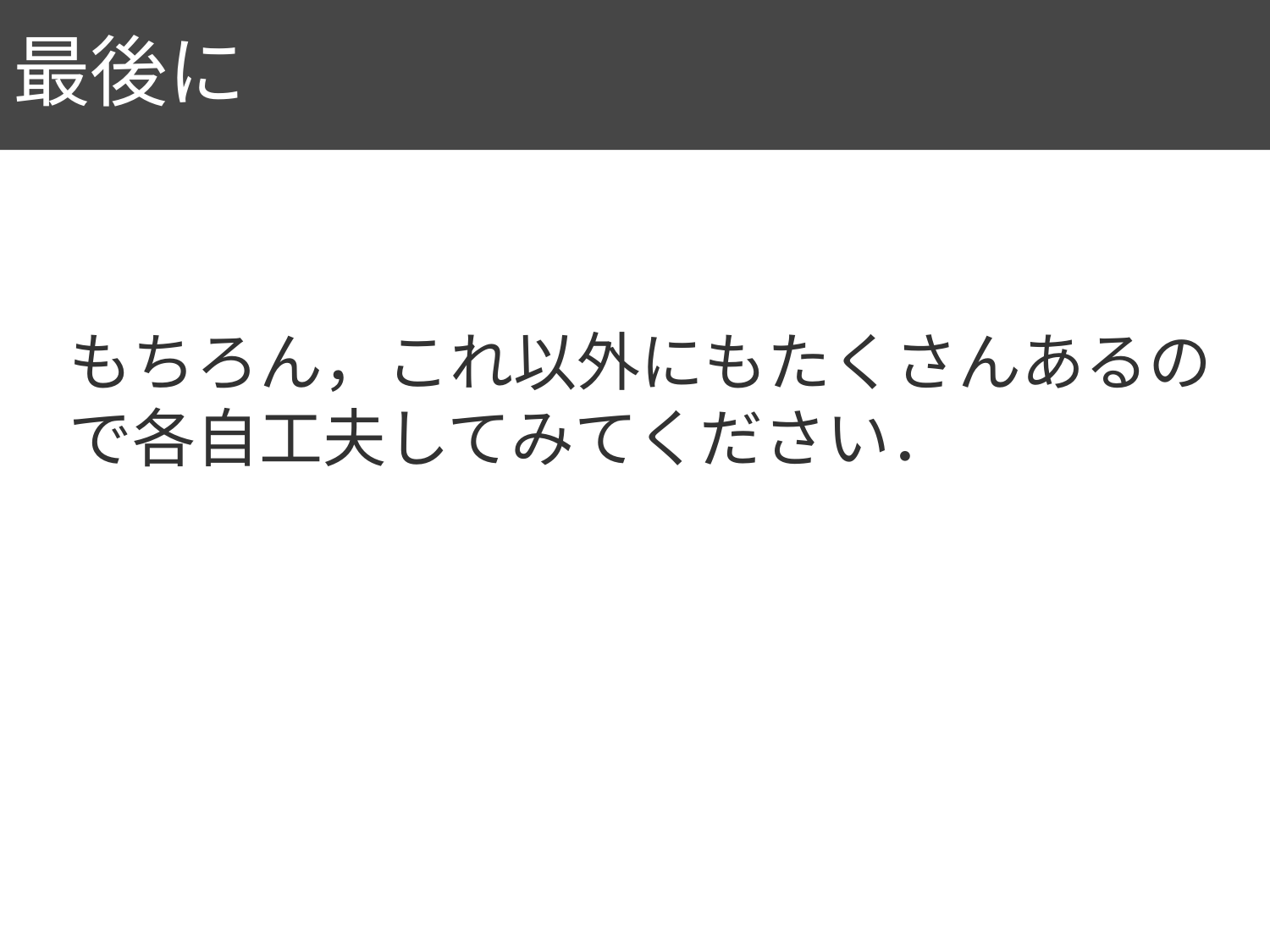

# 最後に
115
もちろん，これ以外にもたくさんあるので各自工夫してみてください．